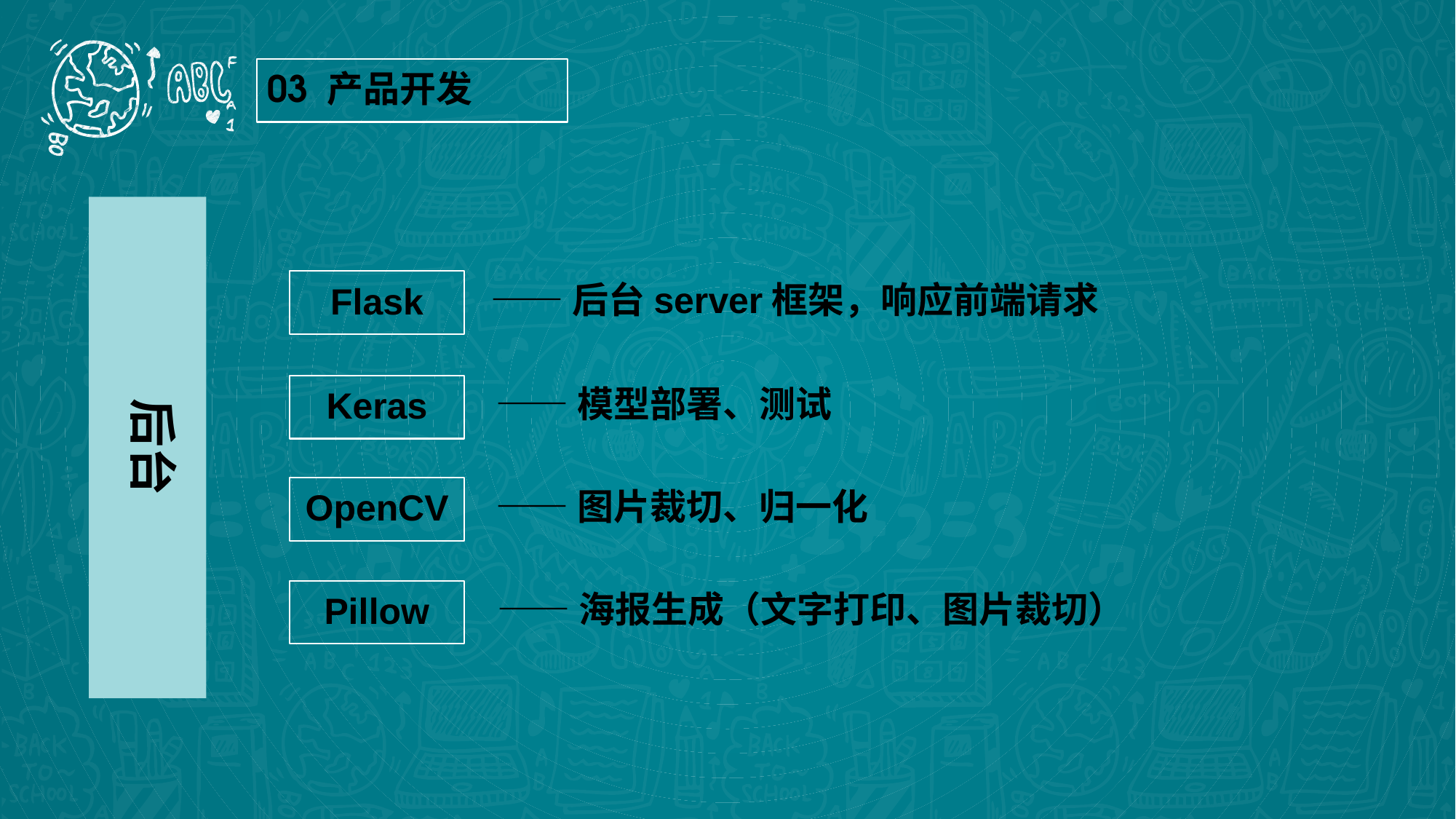

03 产品开发

Flask
——后台server框架，响应前端请求
后台
Keras
——模型部署、测试
OpenCV
——图片裁切、归一化
Pillow
——海报生成（文字打印、图片裁切）